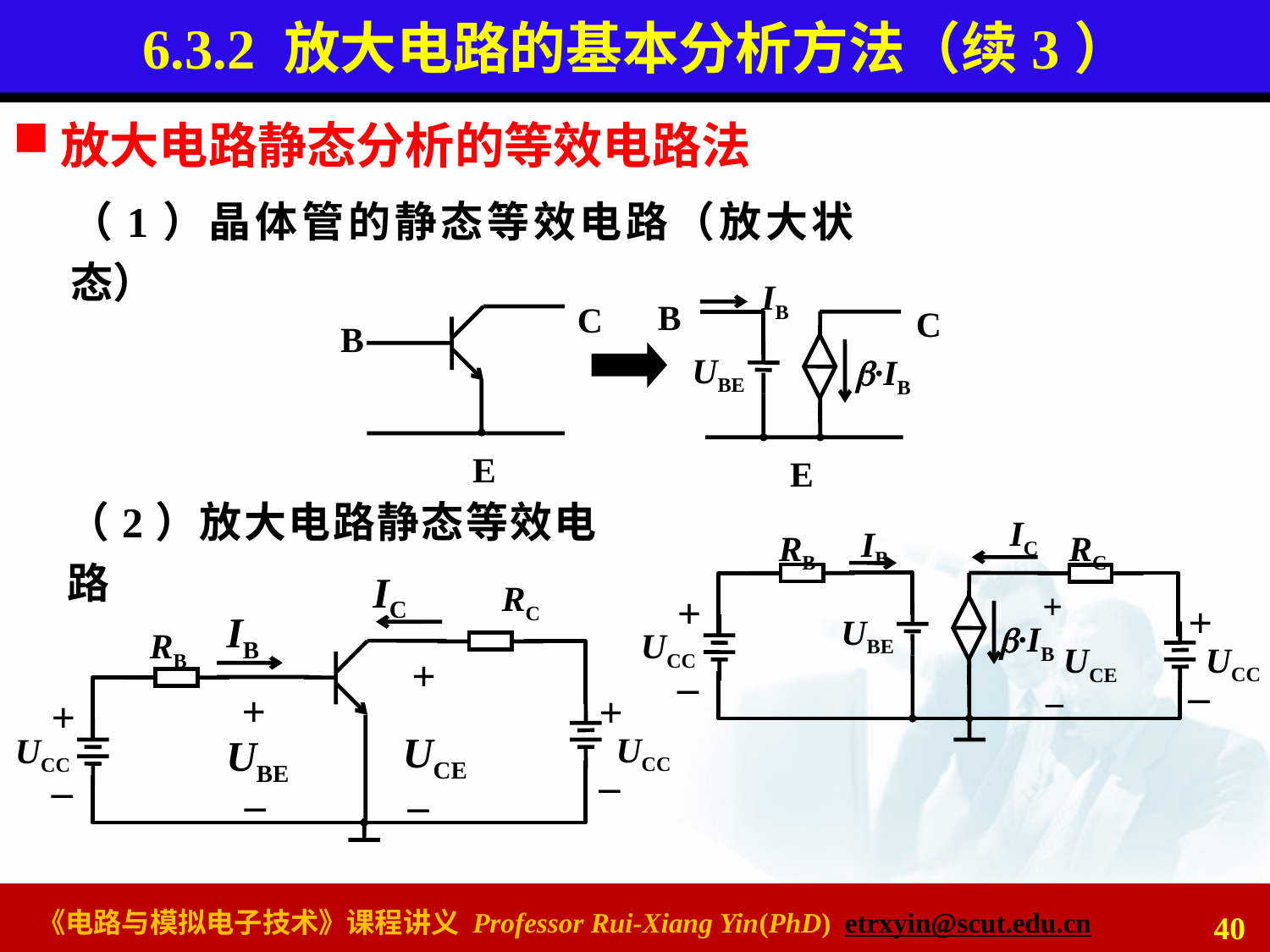

# 6.3.2 放大电路的基本分析方法（续3）
放大电路静态分析的等效电路法
（1）晶体管的静态等效电路（放大状态）
IB

UBE
β·IB

B
C
E
C
B

E

（2）放大电路静态等效电路
IC
IB
RB
RC

+
+

+
UBE
β·IB

UCC

UCC
UCE
_
_
_

IC
RC
IB

RB

+

+
+
+

UCE
UBE
UCC
UCC

_
_
_
_

40